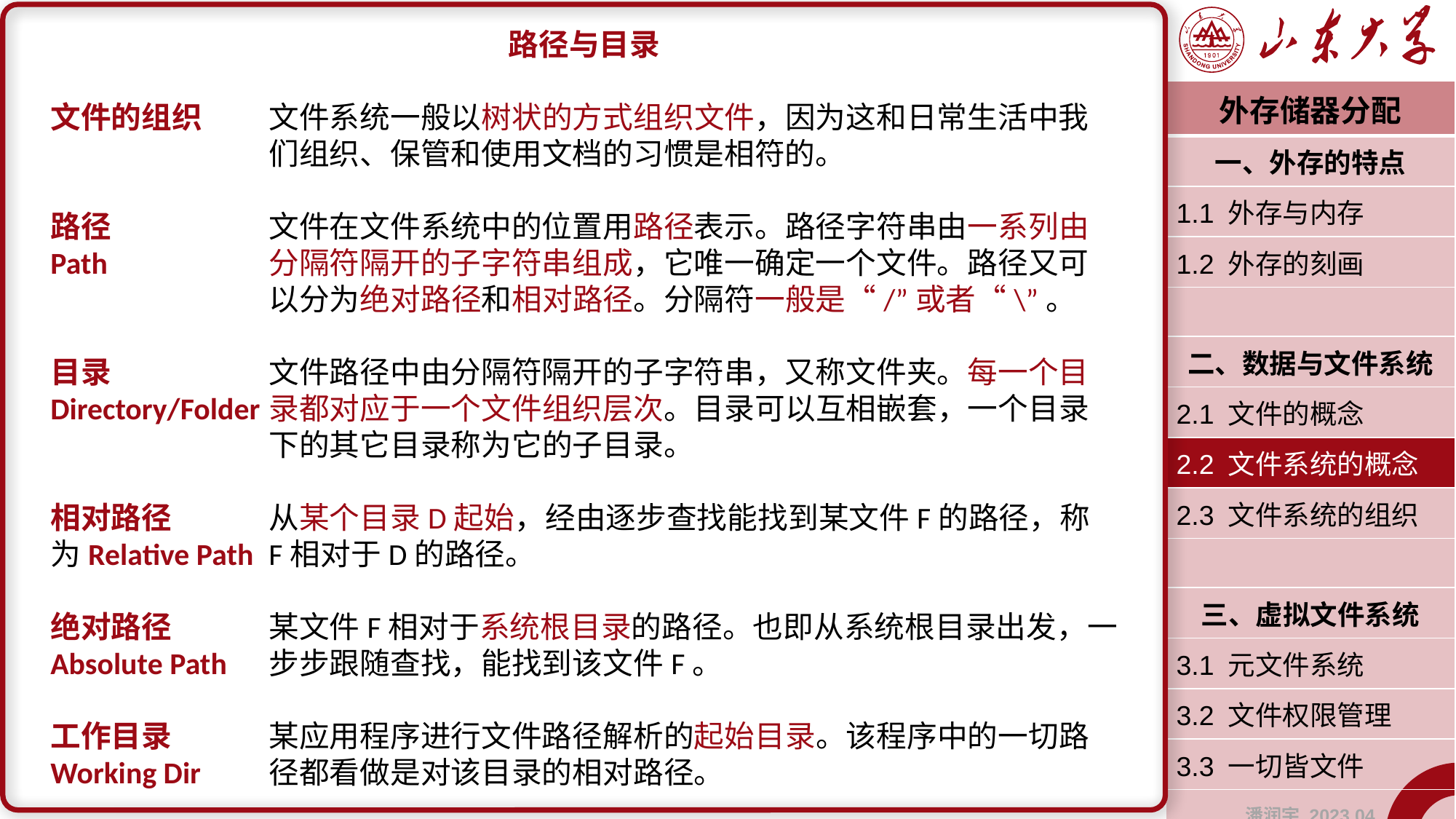

路径与目录

文件的组织	文件系统一般以树状的方式组织文件，因为这和日常生活中我		们组织、保管和使用文档的习惯是相符的。

路径		文件在文件系统中的位置用路径表示。路径字符串由一系列由Path		分隔符隔开的子字符串组成，它唯一确定一个文件。路径又可		以分为绝对路径和相对路径。分隔符一般是“/”或者“\”。

目录		文件路径中由分隔符隔开的子字符串，又称文件夹。每一个目Directory/Folder	录都对应于一个文件组织层次。目录可以互相嵌套，一个目录		下的其它目录称为它的子目录。

相对路径	从某个目录D起始，经由逐步查找能找到某文件F的路径，称为Relative Path	F相对于D的路径。

绝对路径	某文件F相对于系统根目录的路径。也即从系统根目录出发，一Absolute Path	步步跟随查找，能找到该文件F。

工作目录	某应用程序进行文件路径解析的起始目录。该程序中的一切路
Working Dir	径都看做是对该目录的相对路径。
| 外存储器分配 |
| --- |
| 一、外存的特点 |
| 1.1 外存与内存 |
| 1.2 外存的刻画 |
|  |
| 二、数据与文件系统 |
| 2.1 文件的概念 |
| 2.2 文件系统的概念 |
| 2.3 文件系统的组织 |
|  |
| 三、虚拟文件系统 |
| 3.1 元文件系统 |
| 3.2 文件权限管理 |
| 3.3 一切皆文件 |
| 潘润宇 2023.04 |